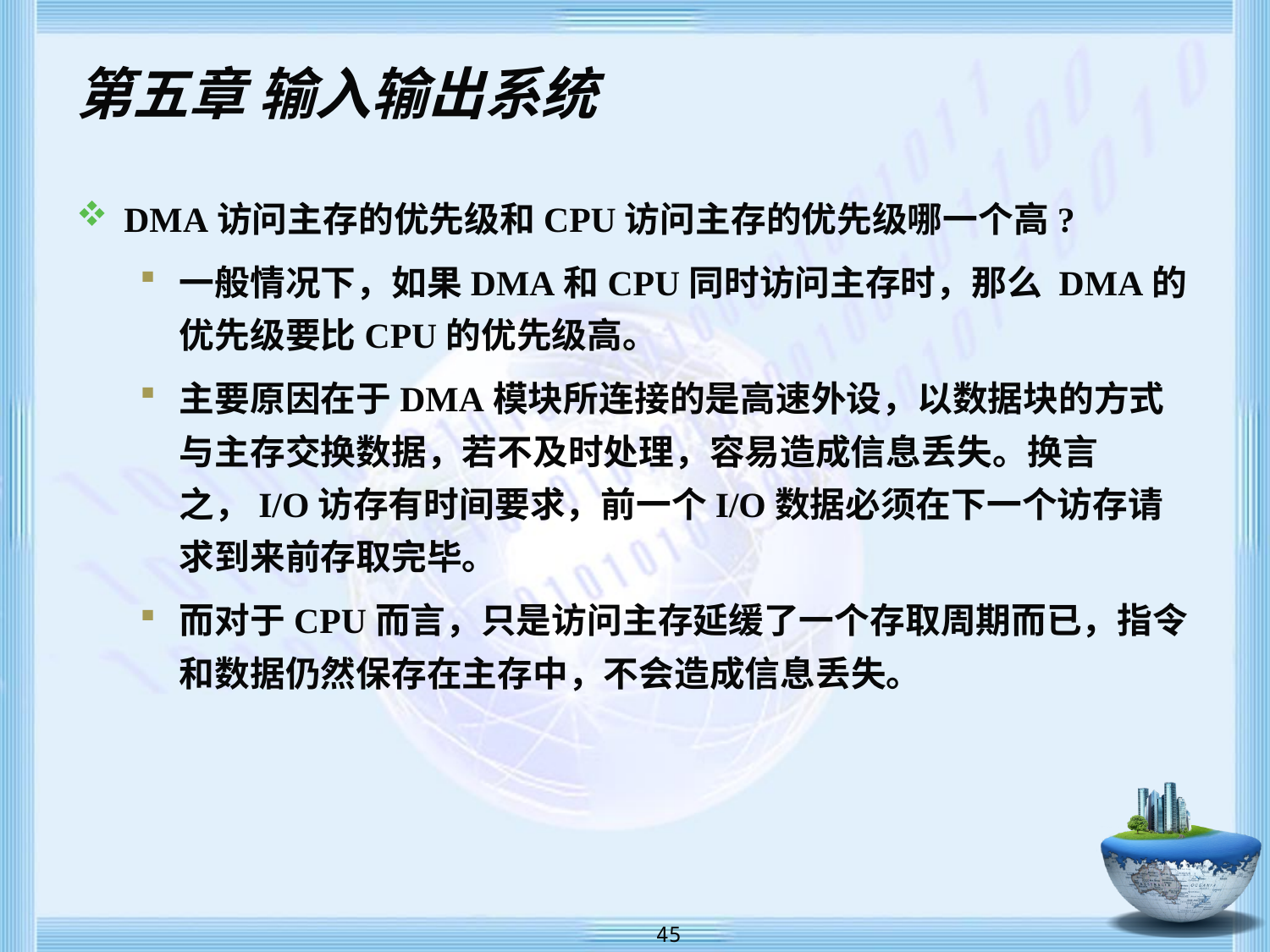

# 第五章 输入输出系统
DMA访问主存的优先级和CPU访问主存的优先级哪一个高?
一般情况下，如果DMA和CPU同时访问主存时，那么 DMA的优先级要比CPU的优先级高。
主要原因在于DMA模块所连接的是高速外设，以数据块的方式与主存交换数据，若不及时处理，容易造成信息丢失。换言之，I/O访存有时间要求，前一个I/O数据必须在下一个访存请求到来前存取完毕。
而对于CPU而言，只是访问主存延缓了一个存取周期而已，指令和数据仍然保存在主存中，不会造成信息丢失。

    45